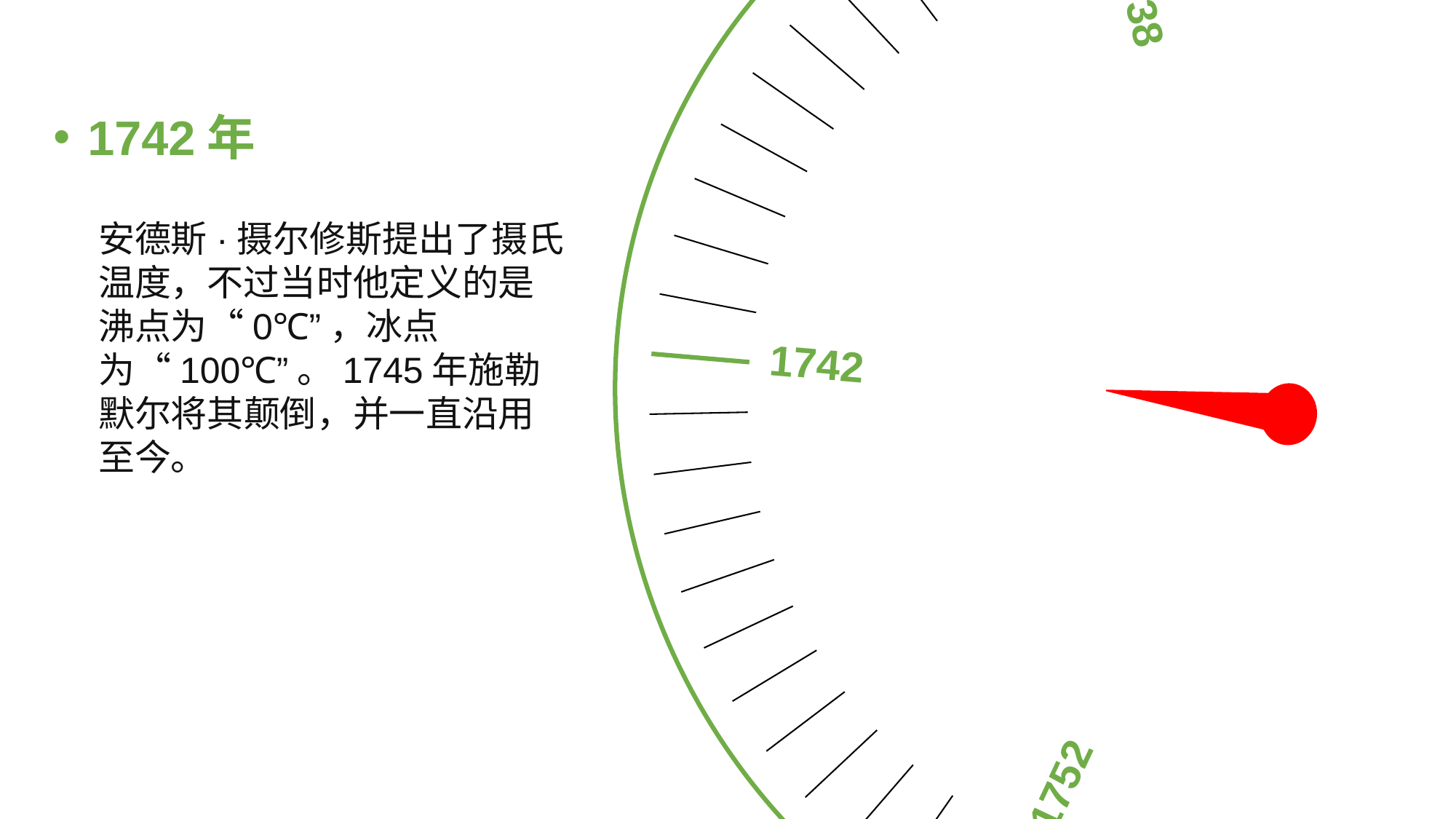

1738
1779
1742
1772
1752
1742年
安德斯·摄尔修斯提出了摄氏温度，不过当时他定义的是沸点为“0℃”，冰点为“100℃”。1745年施勒默尔将其颠倒，并一直沿用至今。